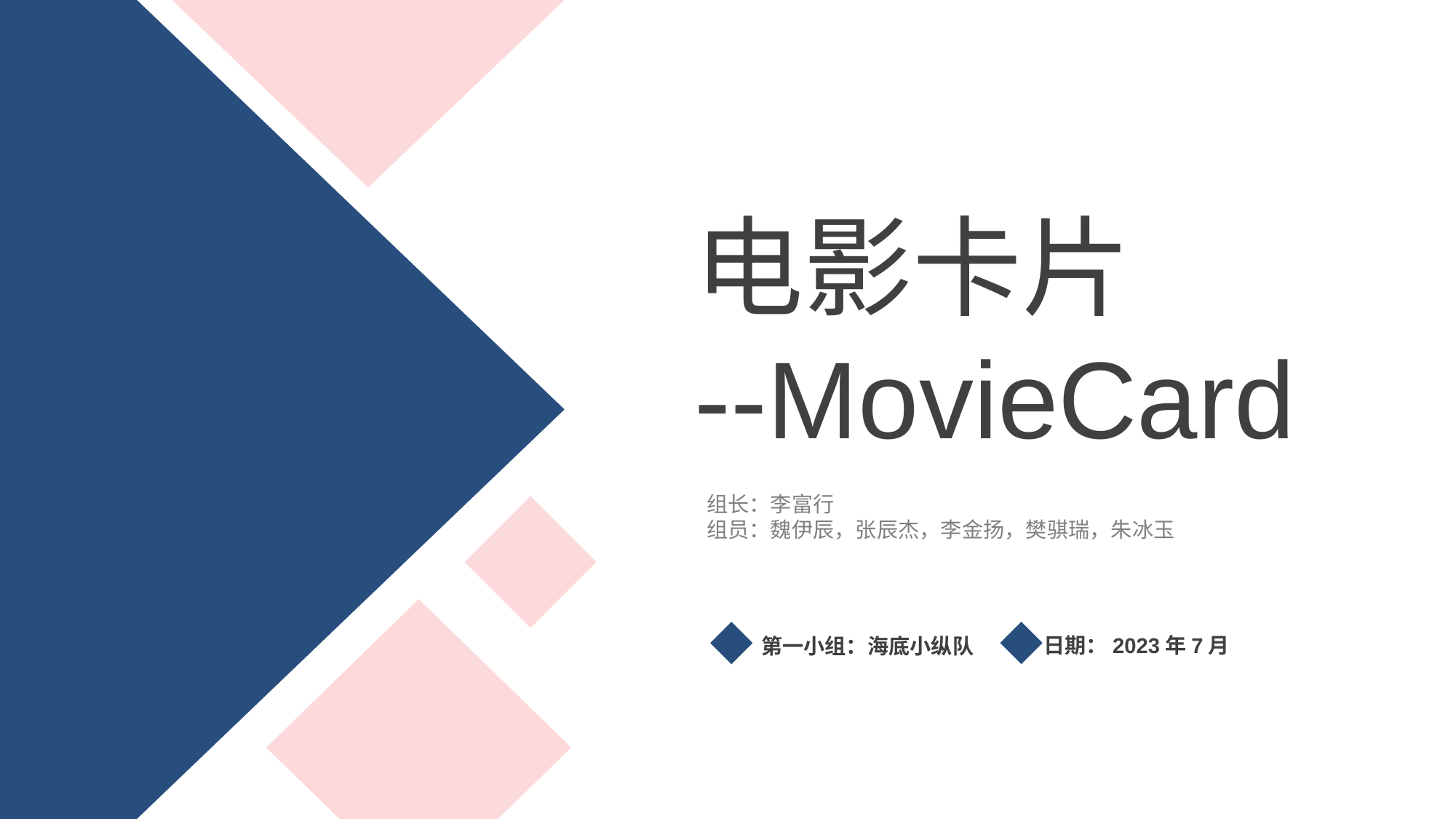

电影卡片
--MovieCard

组长：李富行
组员：魏伊辰，张辰杰，李金扬，樊骐瑞，朱冰玉

日期：2023年7月
第一小组：海底小纵队